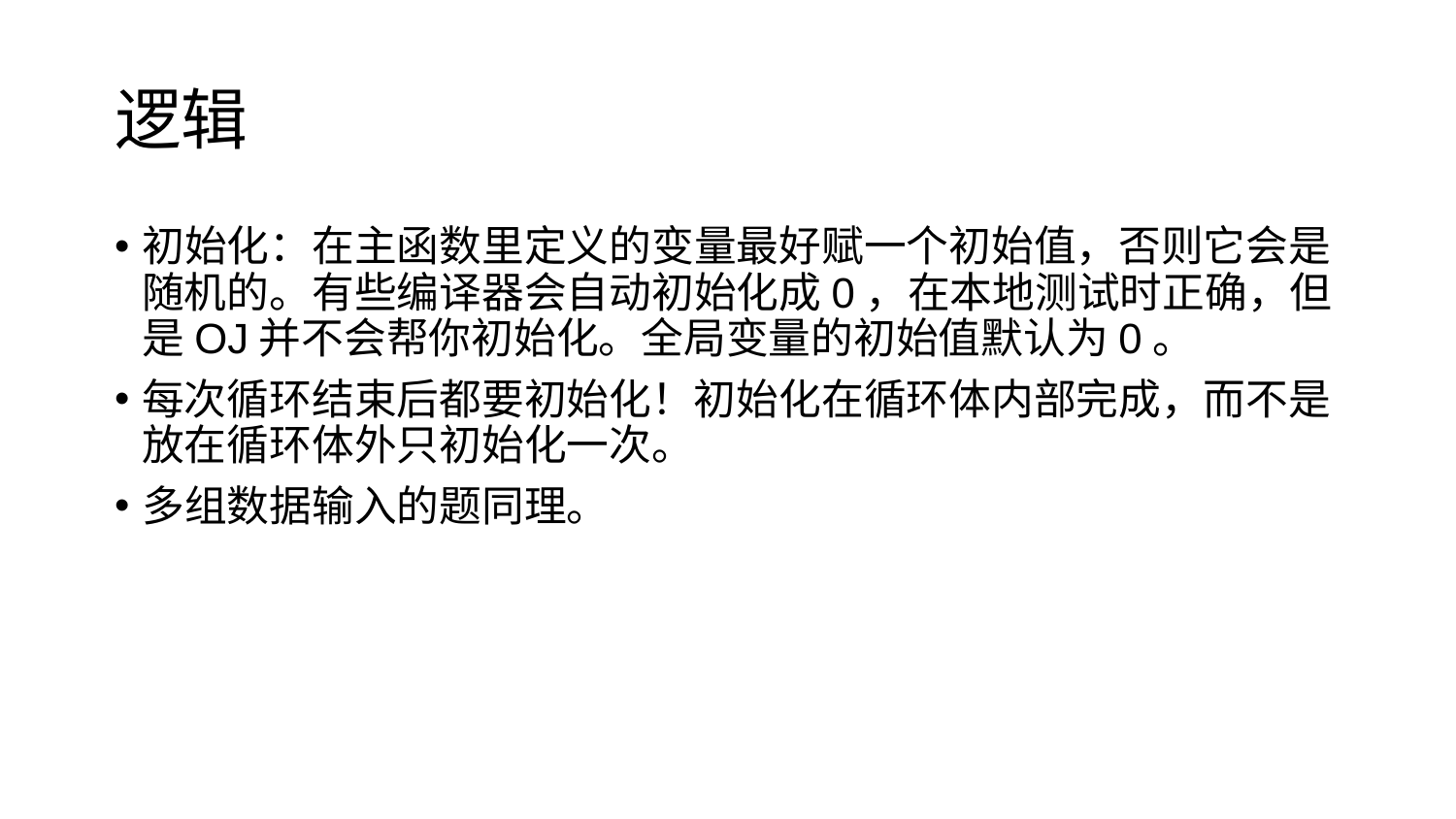

# 逻辑
初始化：在主函数⾥定义的变量最好赋⼀个初始值，否则它会是随机的。有些编译器会自动初始化成0，在本地测试时正确，但是OJ并不会帮你初始化。全局变量的初始值默认为0。
每次循环结束后都要初始化！初始化在循环体内部完成，而不是放在循环体外只初始化一次。
多组数据输入的题同理。